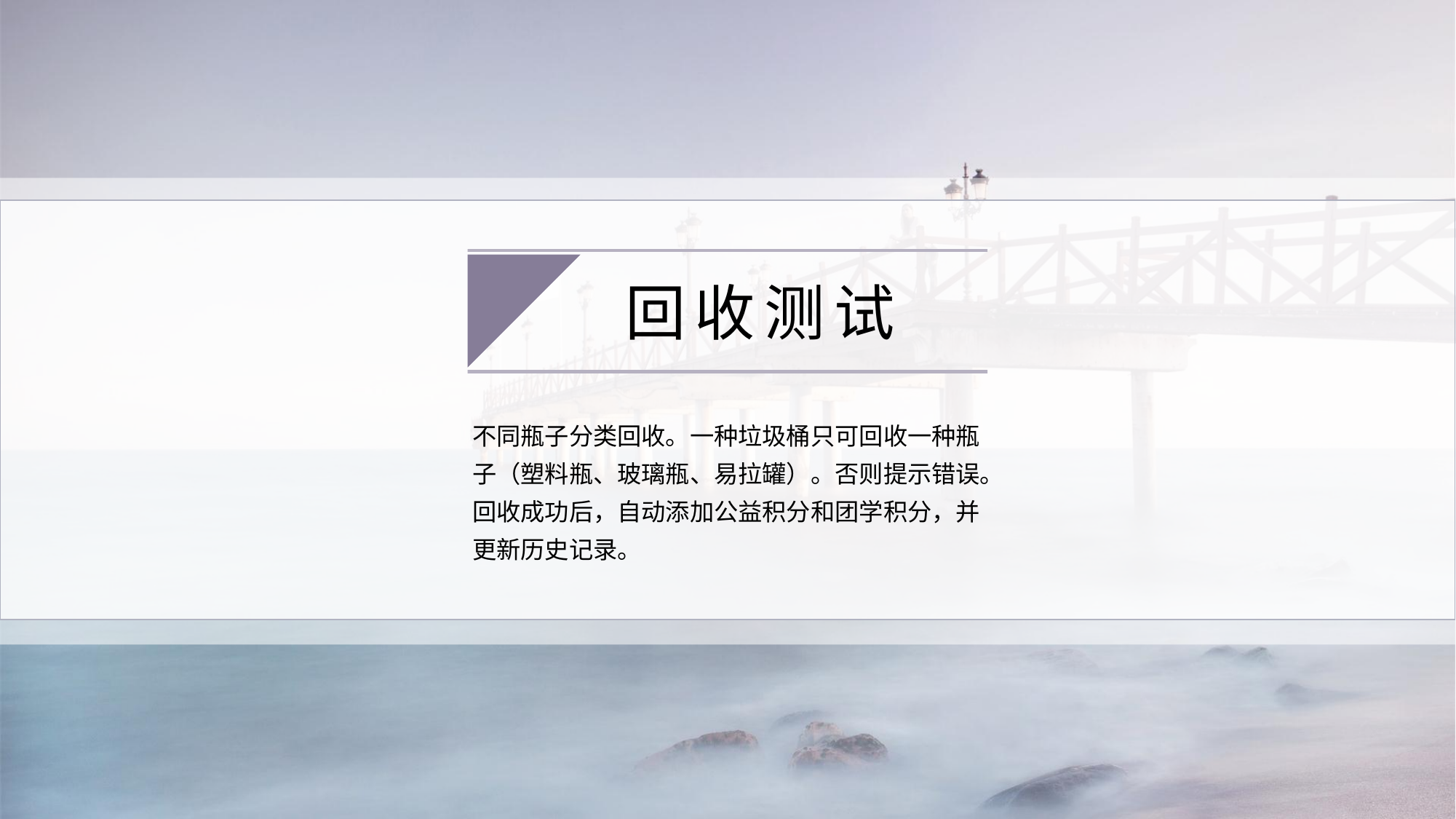

回收测试

不同瓶子分类回收。一种垃圾桶只可回收一种瓶子（塑料瓶、玻璃瓶、易拉罐）。否则提示错误。回收成功后，自动添加公益积分和团学积分，并更新历史记录。